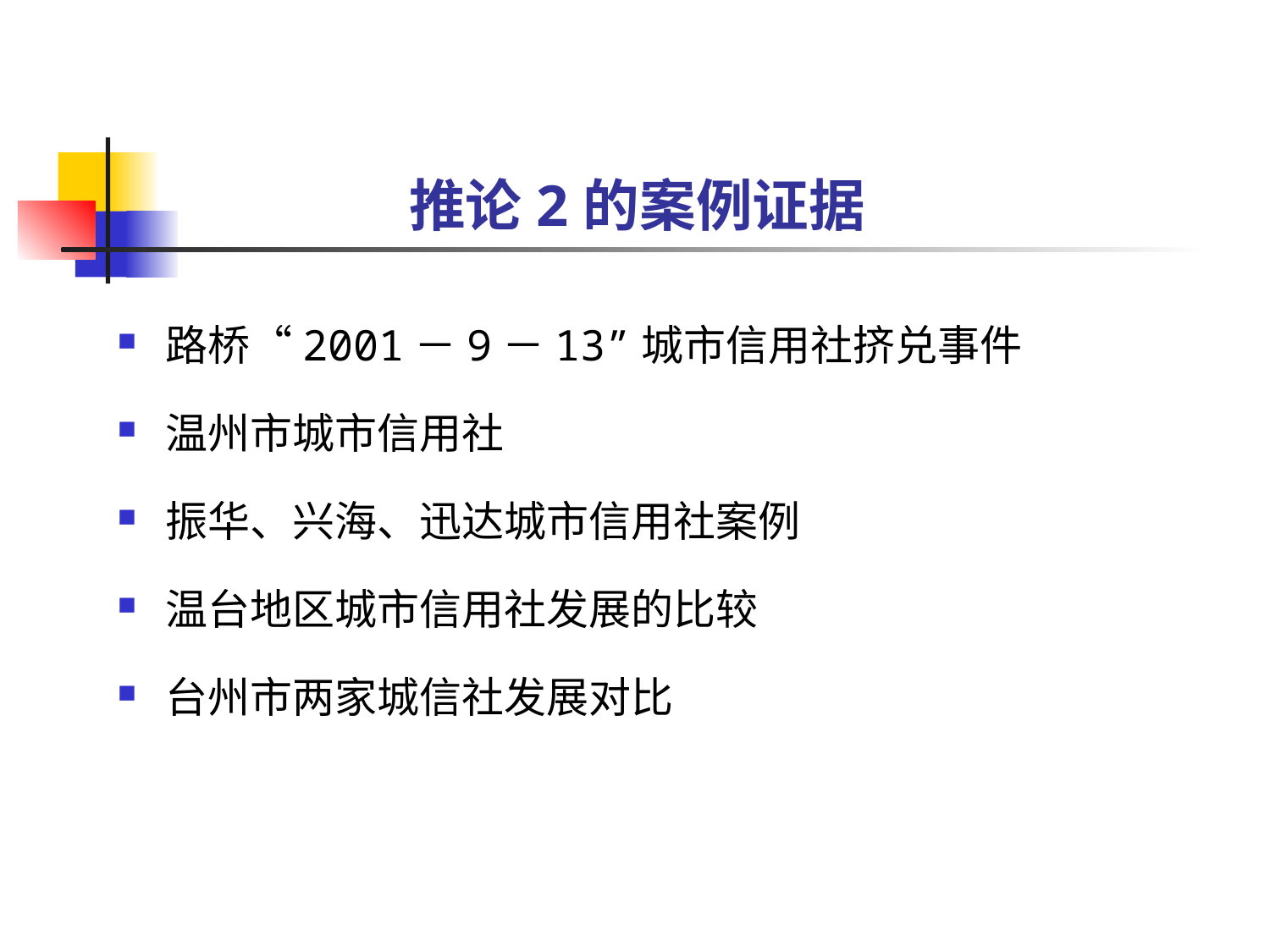

# 推论2的案例证据

路桥“2001－9－13”城市信用社挤兑事件
温州市城市信用社
振华、兴海、迅达城市信用社案例
温台地区城市信用社发展的比较
台州市两家城信社发展对比